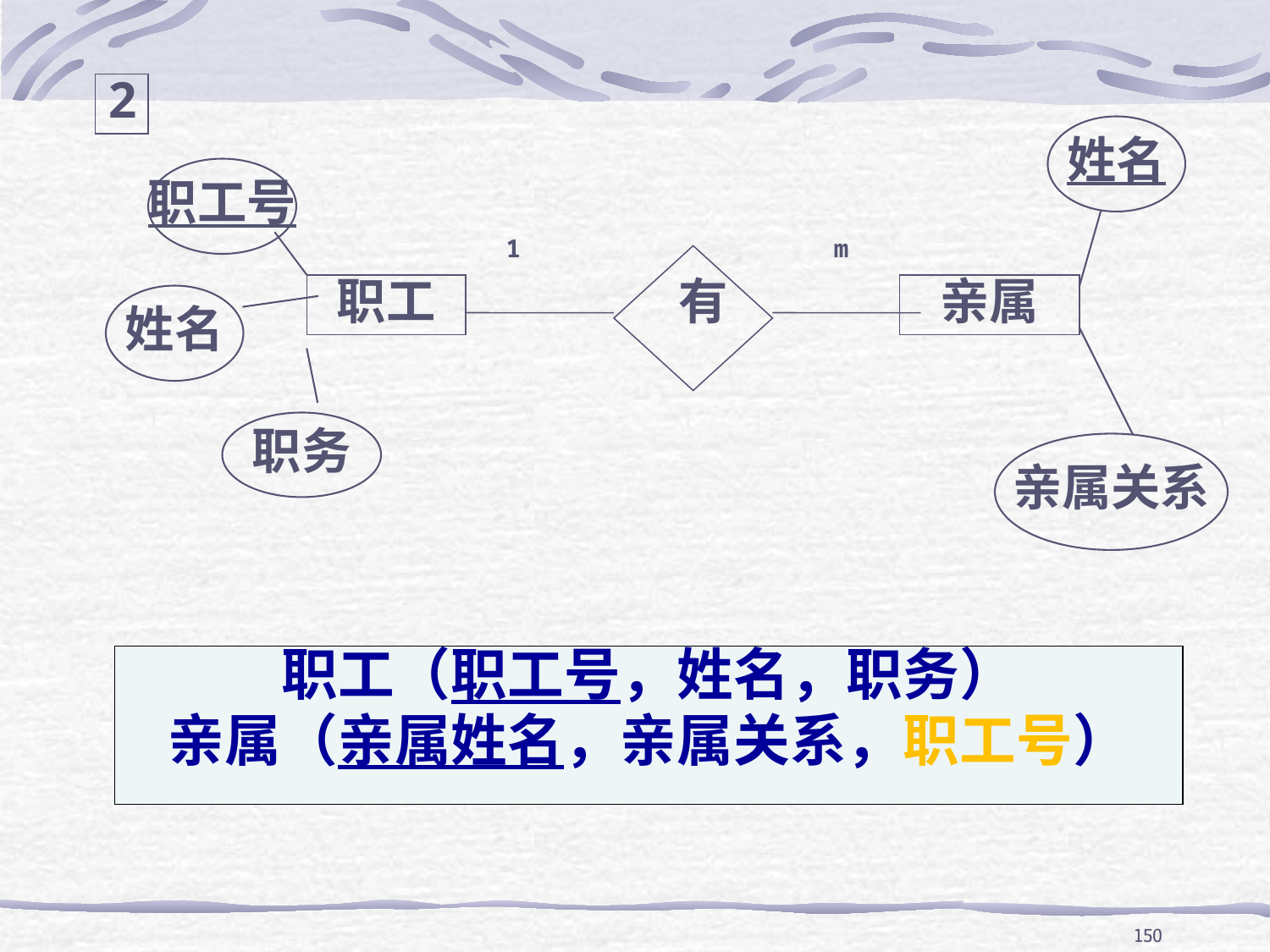

2
姓名
职工号

1
m

职工
有
亲属
姓名

职务
亲属关系
职工（职工号，姓名，职务）
亲属（亲属姓名，亲属关系，职工号）
150